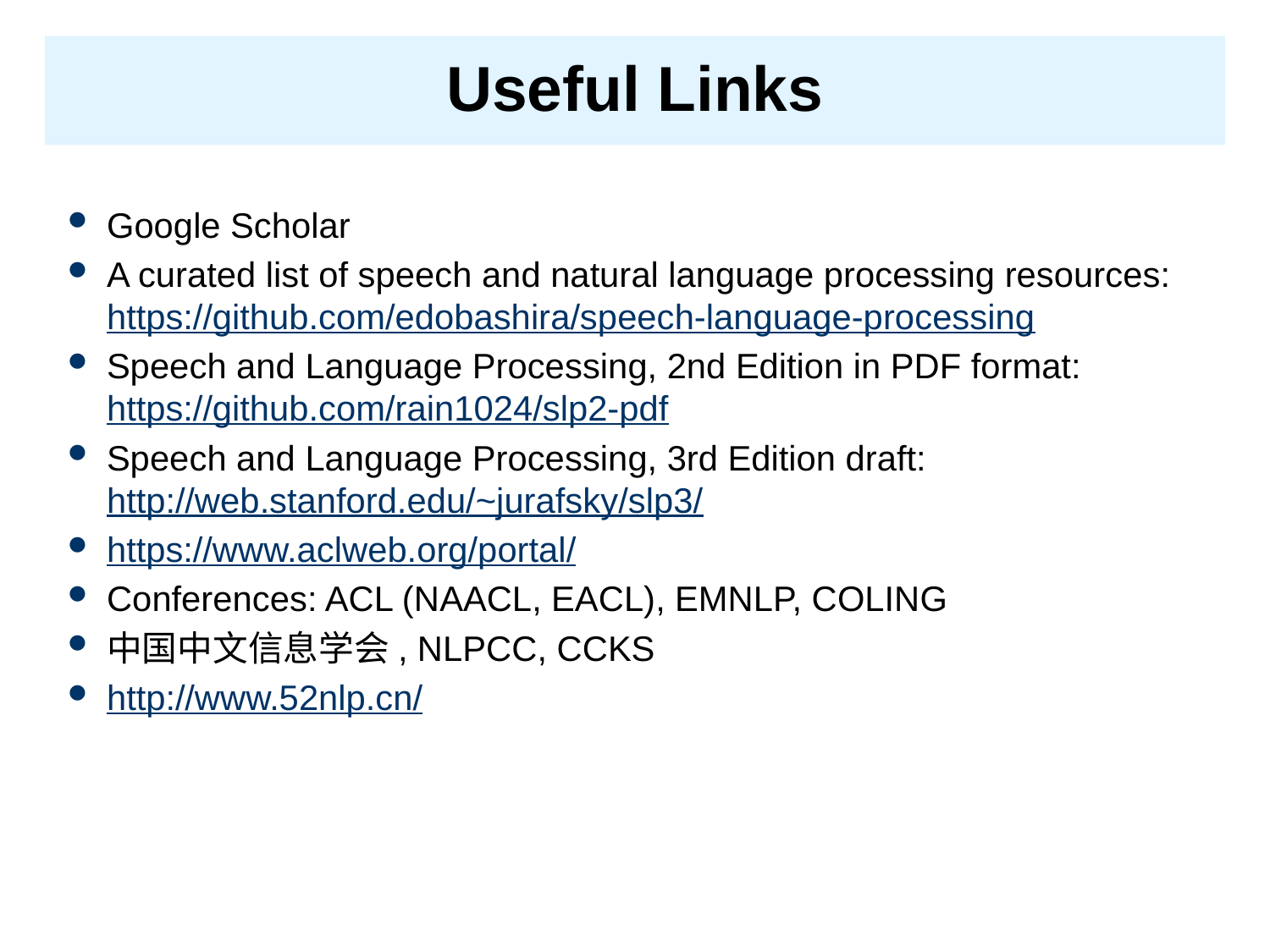

# Useful Links
Google Scholar
A curated list of speech and natural language processing resources:
https://github.com/edobashira/speech-language-processing
Speech and Language Processing, 2nd Edition in PDF format:
https://github.com/rain1024/slp2-pdf
Speech and Language Processing, 3rd Edition draft:
http://web.stanford.edu/~jurafsky/slp3/
https://www.aclweb.org/portal/
Conferences: ACL (NAACL, EACL), EMNLP, COLING
中国中文信息学会, NLPCC, CCKS
http://www.52nlp.cn/